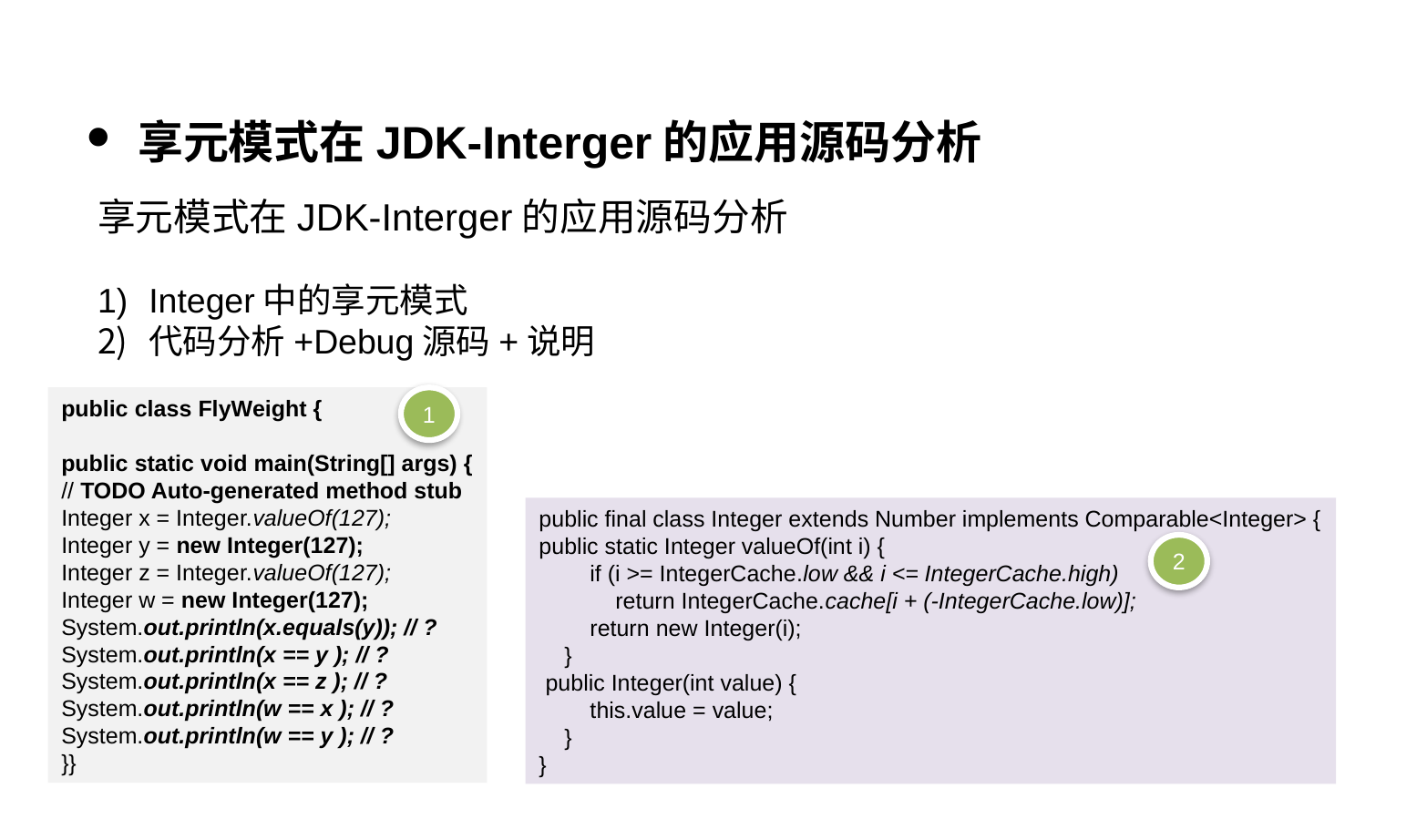

享元模式在JDK-Interger的应用源码分析

享元模式在JDK-Interger的应用源码分析

Integer中的享元模式
代码分析+Debug源码+说明

public class FlyWeight {

public static void main(String[] args) {
// TODO Auto-generated method stub
Integer x = Integer.valueOf(127);
Integer y = new Integer(127);
Integer z = Integer.valueOf(127);
Integer w = new Integer(127);
System.out.println(x.equals(y)); // ?
System.out.println(x == y ); // ?
System.out.println(x == z ); // ?
System.out.println(w == x ); // ?
System.out.println(w == y ); // ?
}}
1
public final class Integer extends Number implements Comparable<Integer> {
public static Integer valueOf(int i) {
        if (i >= IntegerCache.low && i <= IntegerCache.high)
            return IntegerCache.cache[i + (-IntegerCache.low)];
        return new Integer(i);
    }
 public Integer(int value) {
        this.value = value;
    }
}
2